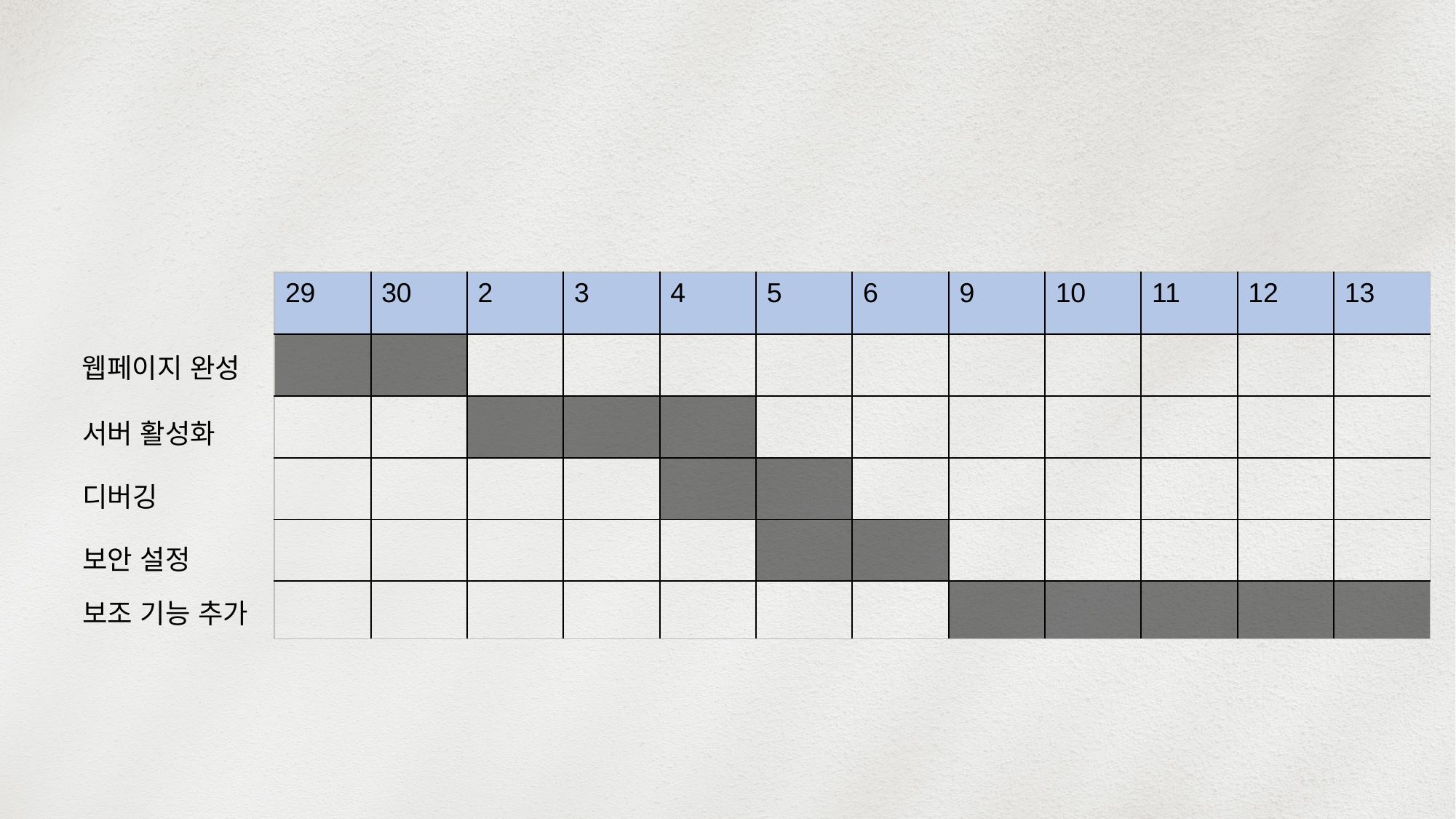

| 29 | 30 | 2 | 3 | 4 | 5 | 6 | 9 | 10 | 11 | 12 | 13 |
| --- | --- | --- | --- | --- | --- | --- | --- | --- | --- | --- | --- |
|  |  |  |  |  |  |  |  |  |  |  |  |
|  |  |  |  |  |  |  |  |  |  |  |  |
|  |  |  |  |  |  |  |  |  |  |  |  |
|  |  |  |  |  |  |  |  |  |  |  |  |
|  |  |  |  |  |  |  |  |  |  |  |  |
웹페이지 완성
서버 활성화
디버깅
보안 설정
보조 기능 추가